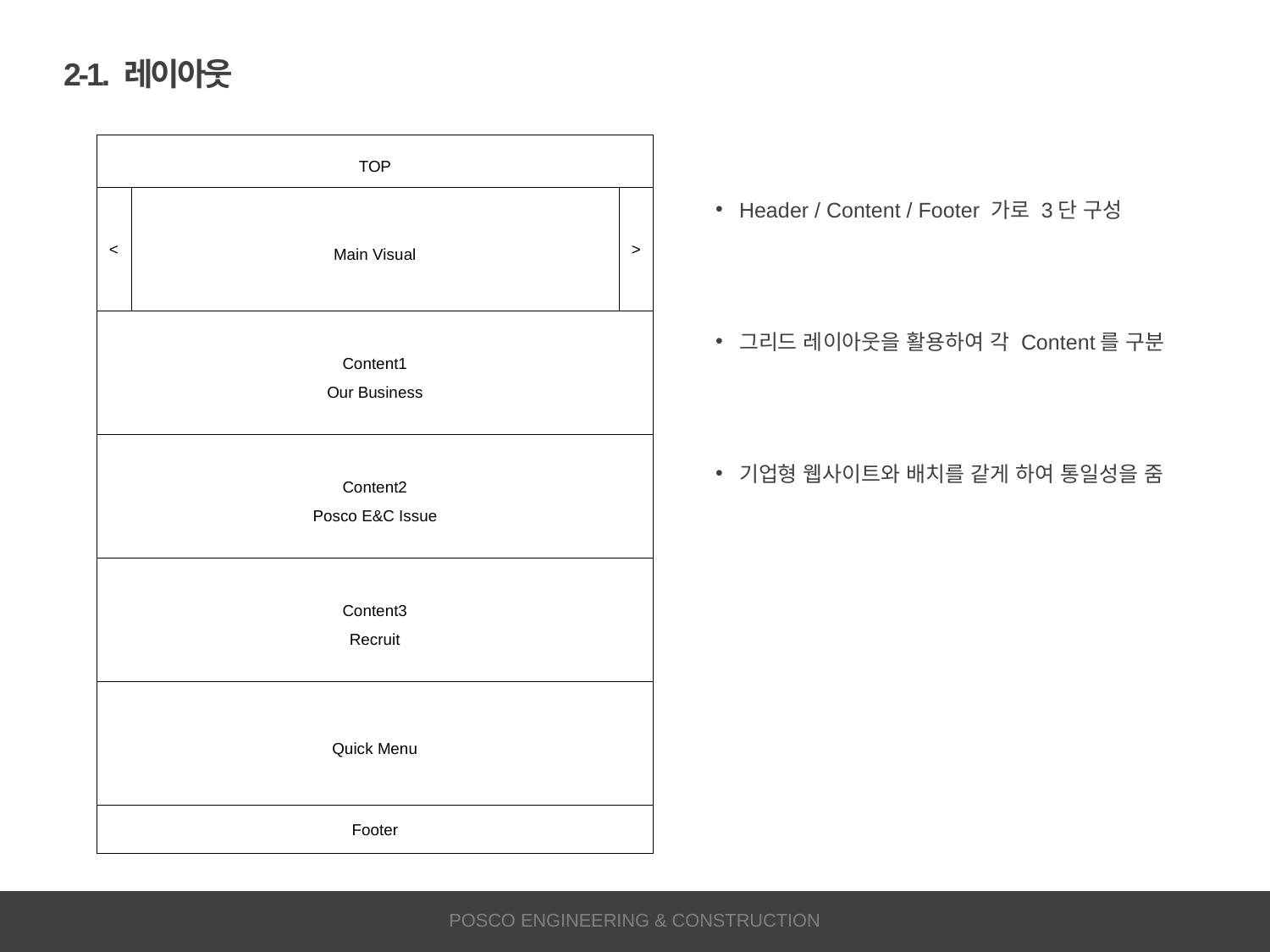

2-1. 레이아웃
TOP
Main Visual
Content1
Our Business
Content2
Posco E&C Issue
Content3
Recruit
Quick Menu
Footer
>
<
Header / Content / Footer 가로 3단 구성
그리드 레이아웃을 활용하여 각 Content를 구분
기업형 웹사이트와 배치를 같게 하여 통일성을 줌

POSCO ENGINEERING & CONSTRUCTION